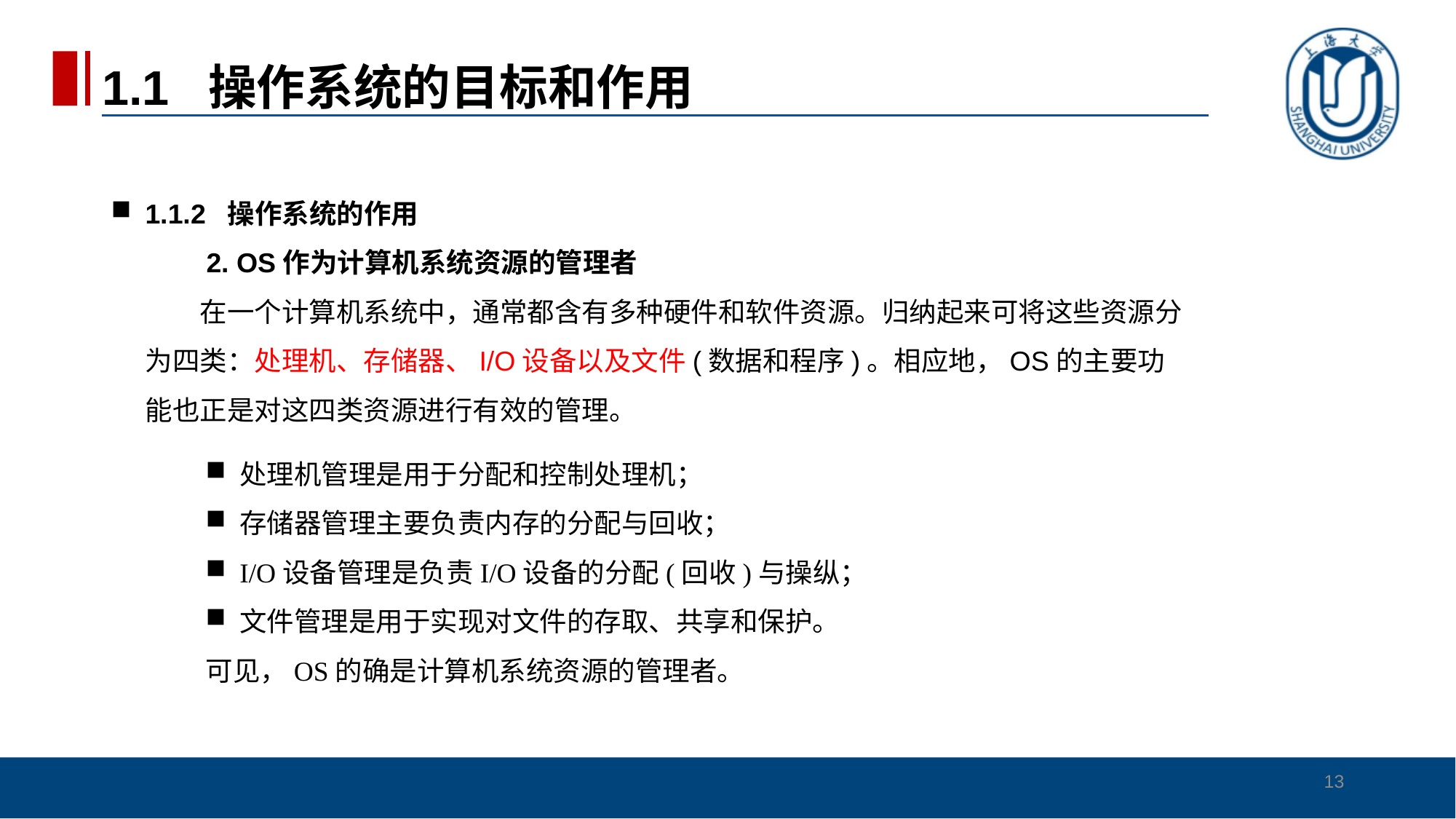

1.1  操作系统的目标和作用
# 1.1.2  操作系统的作用 　　2. OS作为计算机系统资源的管理者 　　在一个计算机系统中，通常都含有多种硬件和软件资源。归纳起来可将这些资源分为四类：处理机、存储器、I/O设备以及文件(数据和程序)。相应地，OS的主要功能也正是对这四类资源进行有效的管理。
处理机管理是用于分配和控制处理机；
存储器管理主要负责内存的分配与回收；
I/O设备管理是负责I/O设备的分配(回收)与操纵；
文件管理是用于实现对文件的存取、共享和保护。
可见，OS的确是计算机系统资源的管理者。
13